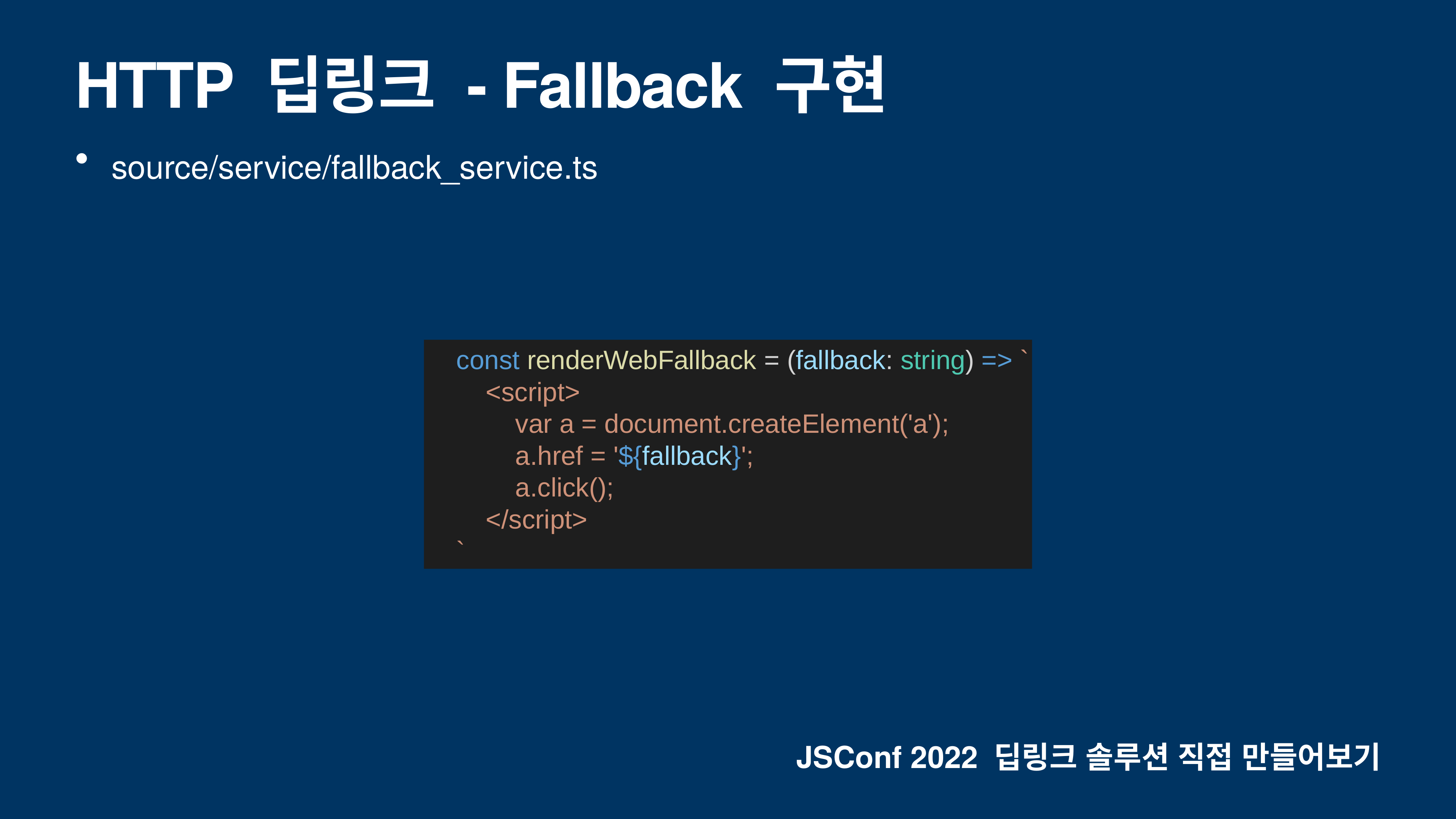

# HTTP 딥링크 - Fallback 구현
source/service/fallback_service.ts
    const renderWebFallback = (fallback: string) => `
        <script>
            var a = document.createElement('a');
            a.href = '${fallback}';
            a.click();
        </script>
    `
JSConf 2022 딥링크 솔루션 직접 만들어보기